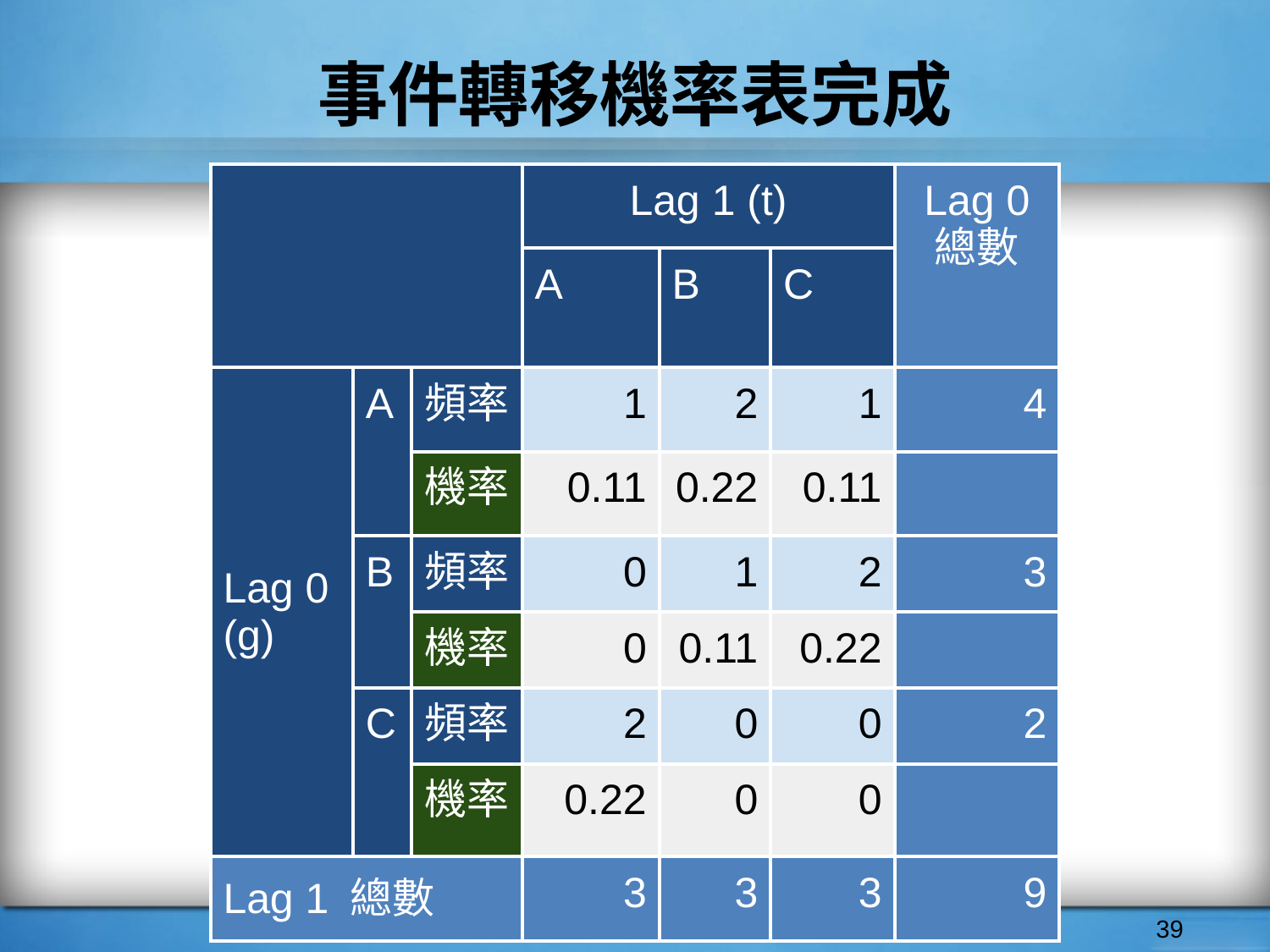

# 事件轉移機率表完成
|  |  |  | Lag 1 (t) |  |  | Lag 0 總數 |
| --- | --- | --- | --- | --- | --- | --- |
|  |  |  | A | B | C |  |
| Lag 0 (g) | A | 頻率 | 1 | 2 | 1 | 4 |
|  |  | 機率 | 0.11 | 0.22 | 0.11 |  |
|  | B | 頻率 | 0 | 1 | 2 | 3 |
|  |  | 機率 | 0 | 0.11 | 0.22 |  |
|  | C | 頻率 | 2 | 0 | 0 | 2 |
|  |  | 機率 | 0.22 | 0 | 0 |  |
| Lag 1 總數 |  |  | 3 | 3 | 3 | 9 |
39